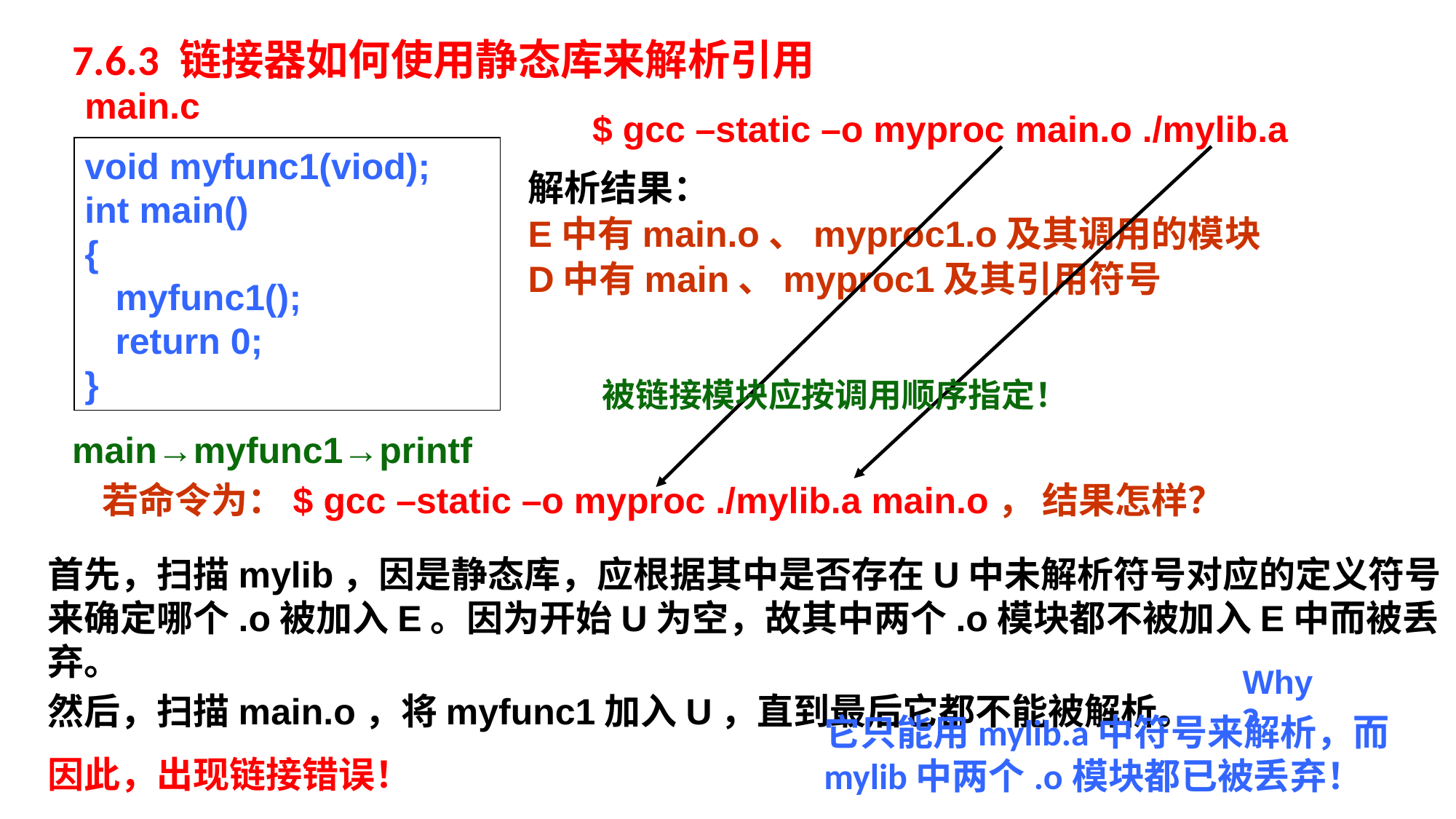

# 7.6.3 链接器如何使用静态库来解析引用
main.c
$ gcc –static –o myproc main.o ./mylib.a
void myfunc1(viod);
int main()
{
   myfunc1();
   return 0;
}

解析结果：
E中有main.o、myproc1.o及其调用的模块
D中有main、myproc1及其引用符号
被链接模块应按调用顺序指定！
main→myfunc1→printf
若命令为：$ gcc –static –o myproc ./mylib.a main.o， 结果怎样？
首先，扫描mylib，因是静态库，应根据其中是否存在U中未解析符号对应的定义符号来确定哪个.o被加入E。因为开始U为空，故其中两个.o模块都不被加入E中而被丢弃。
然后，扫描main.o，将myfunc1加入U，直到最后它都不能被解析。
因此，出现链接错误！
Why？
它只能用mylib.a中符号来解析，而mylib中两个.o模块都已被丢弃！